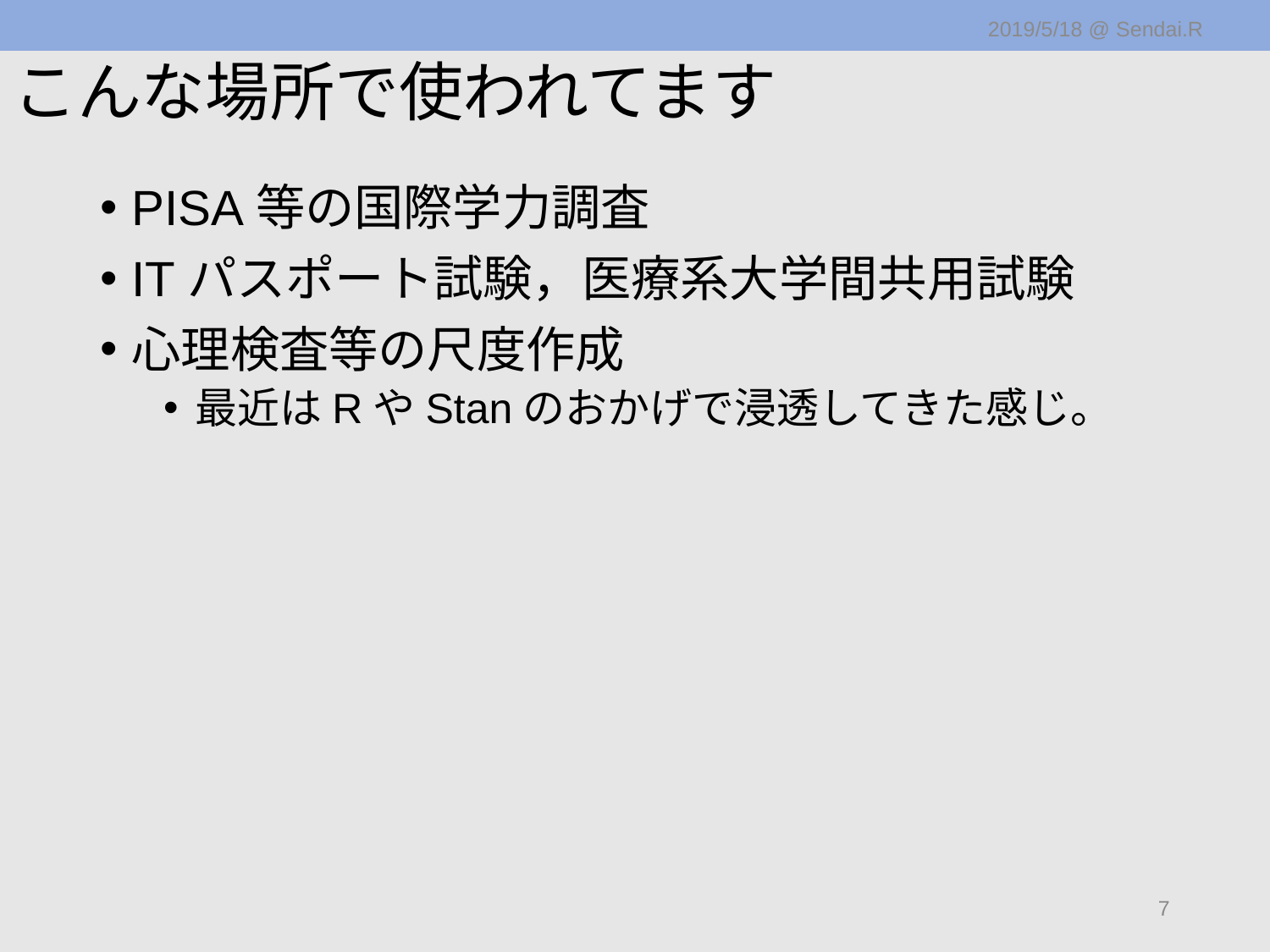

2019/5/18 @ Sendai.R
# こんな場所で使われてます
PISA等の国際学力調査
ITパスポート試験，医療系大学間共用試験
心理検査等の尺度作成
最近はRやStanのおかげで浸透してきた感じ。
7